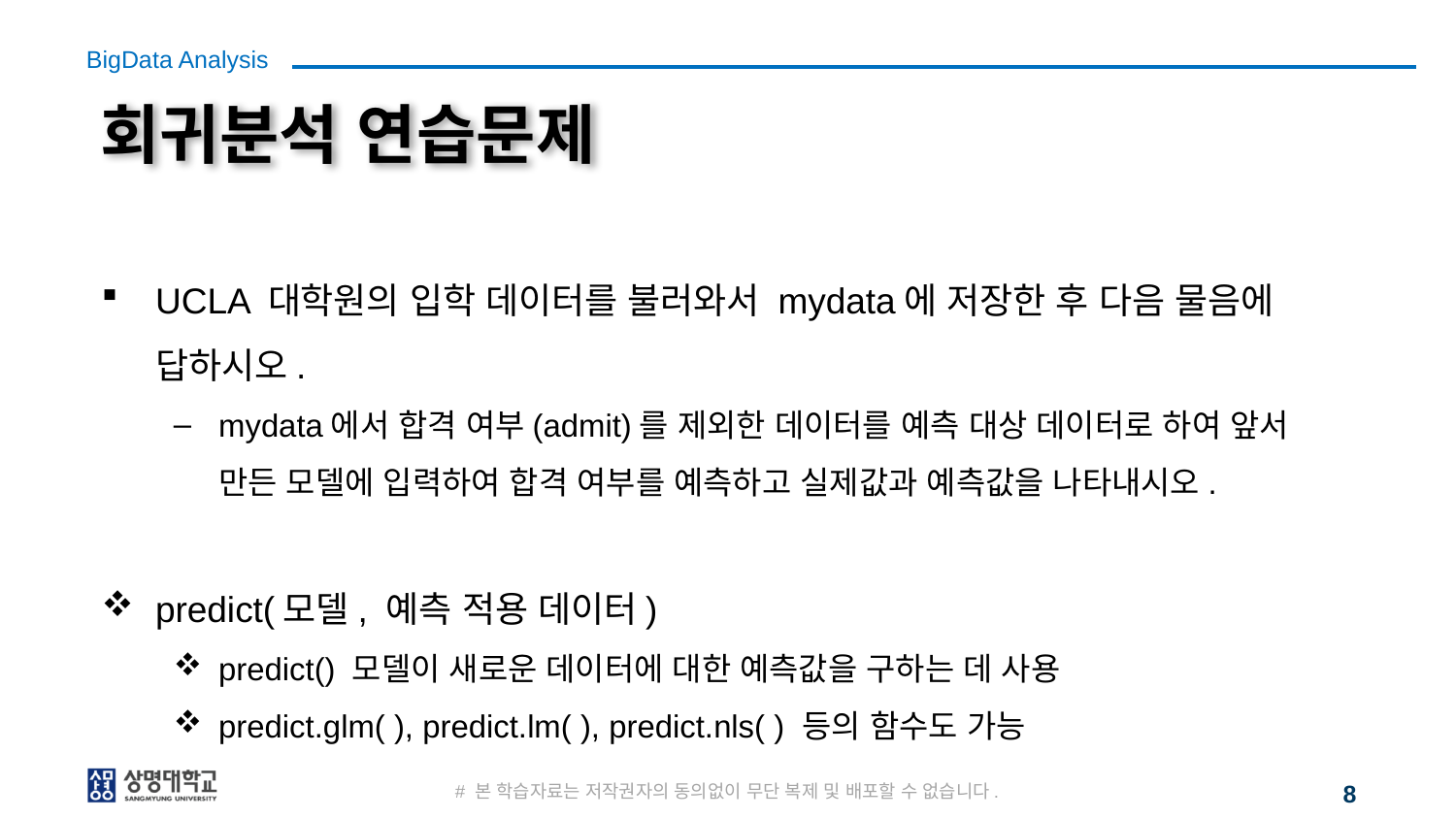

# 회귀분석 연습문제
UCLA 대학원의 입학 데이터를 불러와서 mydata에 저장한 후 다음 물음에 답하시오.
mydata에서 합격 여부(admit)를 제외한 데이터를 예측 대상 데이터로 하여 앞서 만든 모델에 입력하여 합격 여부를 예측하고 실제값과 예측값을 나타내시오.

predict(모델, 예측 적용 데이터)
predict() 모델이 새로운 데이터에 대한 예측값을 구하는 데 사용
predict.glm( ), predict.lm( ), predict.nls( ) 등의 함수도 가능

# 본 학습자료는 저작권자의 동의없이 무단 복제 및 배포할 수 없습니다.
8